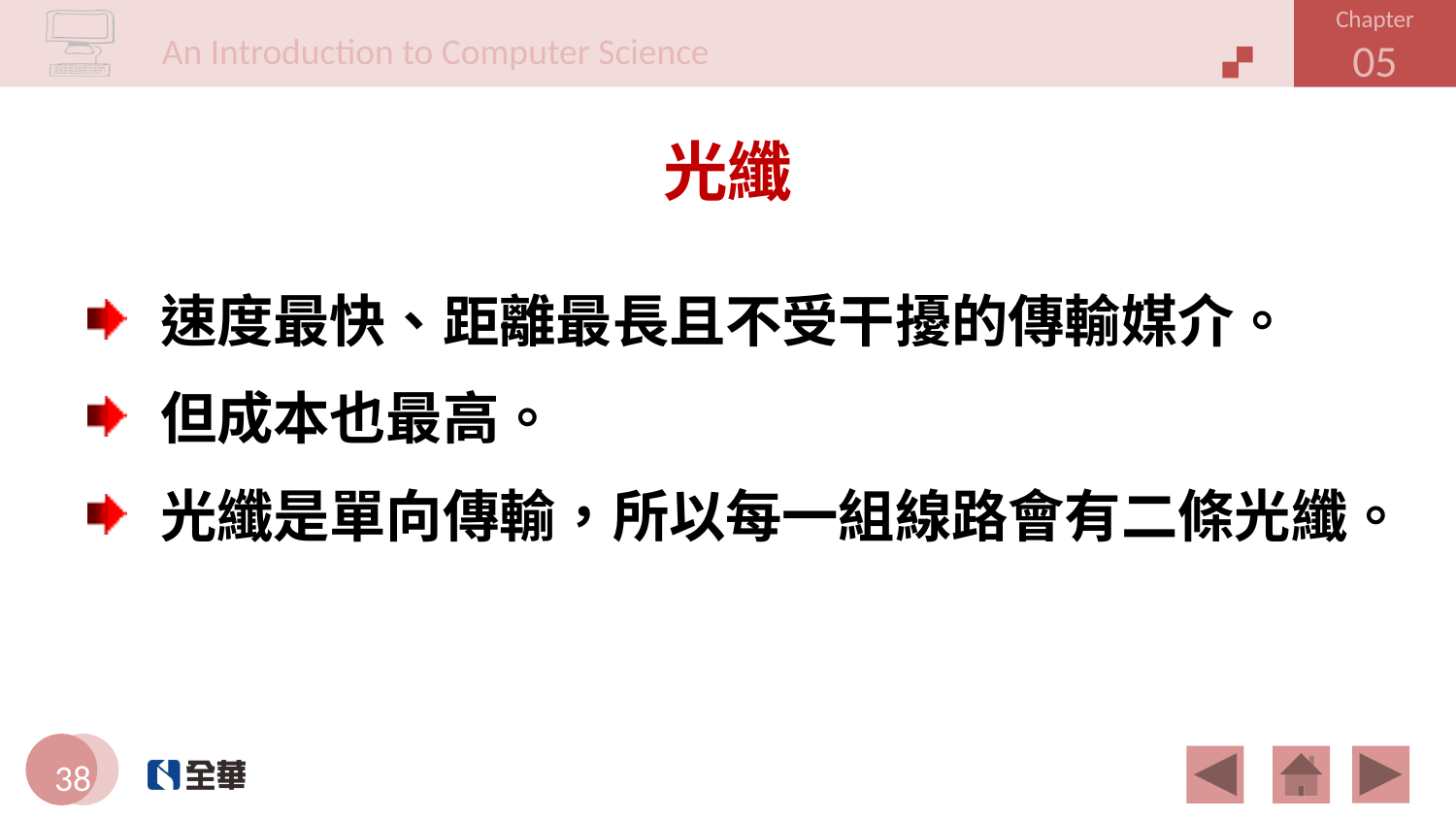

# 光纖
速度最快、距離最長且不受干擾的傳輸媒介。
但成本也最高。
光纖是單向傳輸，所以每一組線路會有二條光纖。